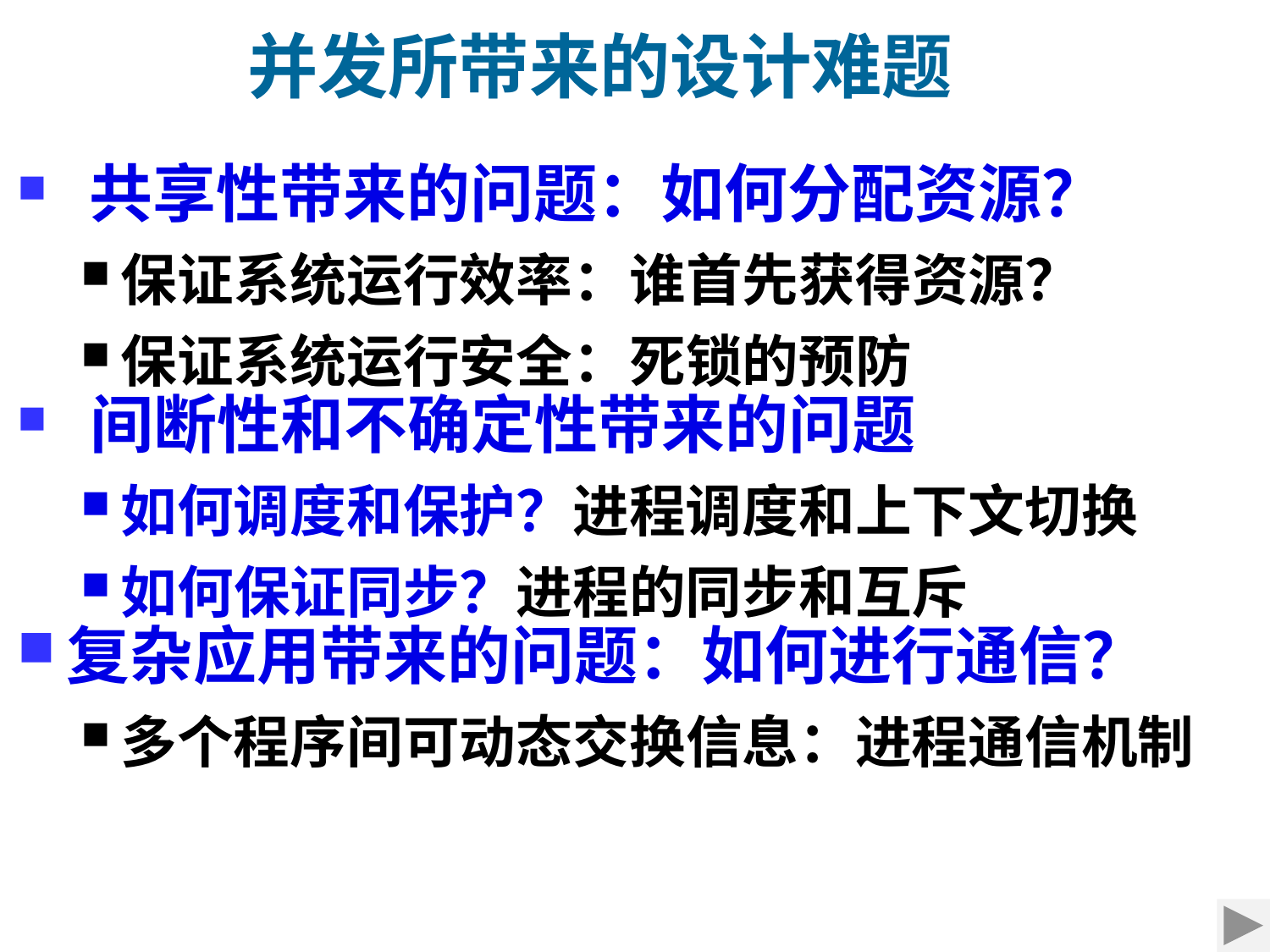

并发所带来的设计难题
 共享性带来的问题：如何分配资源？
保证系统运行效率：谁首先获得资源？
保证系统运行安全：死锁的预防
 间断性和不确定性带来的问题
如何调度和保护？进程调度和上下文切换
如何保证同步？进程的同步和互斥
复杂应用带来的问题：如何进行通信？
多个程序间可动态交换信息：进程通信机制